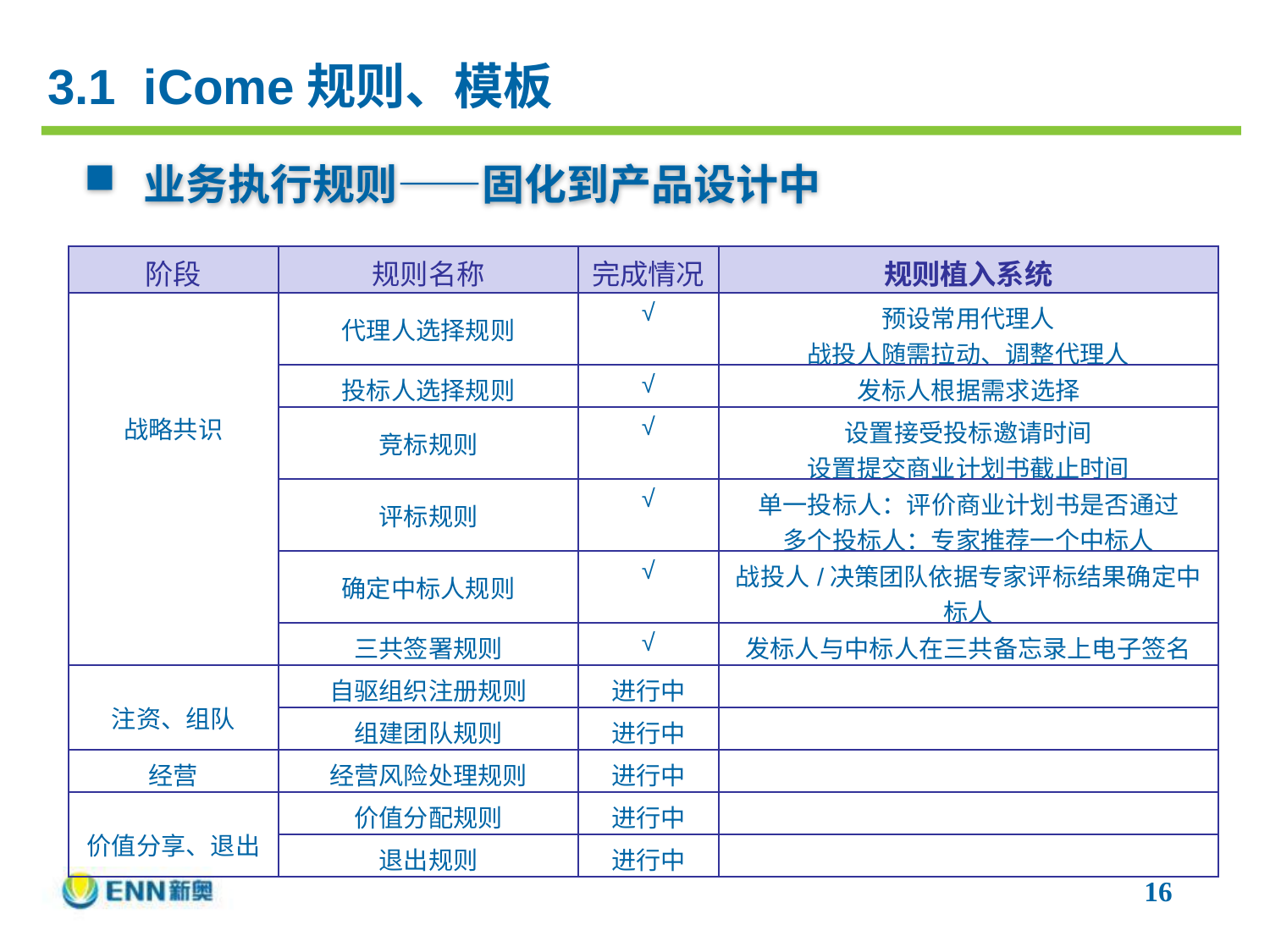

3.1  iCome规则、模板
 业务执行规则——固化到产品设计中
| 阶段 | 规则名称 | 完成情况 | 规则植入系统 |
| --- | --- | --- | --- |
| 战略共识 | 代理人选择规则 | √ | 预设常用代理人 战投人随需拉动、调整代理人 |
|  | 投标人选择规则 | √ | 发标人根据需求选择 |
|  | 竞标规则 | √ | 设置接受投标邀请时间 设置提交商业计划书截止时间 |
|  | 评标规则 | √ | 单一投标人：评价商业计划书是否通过 多个投标人：专家推荐一个中标人 |
|  | 确定中标人规则 | √ | 战投人/决策团队依据专家评标结果确定中标人 |
|  | 三共签署规则 | √ | 发标人与中标人在三共备忘录上电子签名 |
| 注资、组队 | 自驱组织注册规则 | 进行中 |  |
|  | 组建团队规则 | 进行中 |  |
| 经营 | 经营风险处理规则 | 进行中 |  |
| 价值分享、退出 | 价值分配规则 | 进行中 |  |
|  | 退出规则 | 进行中 |  |
16